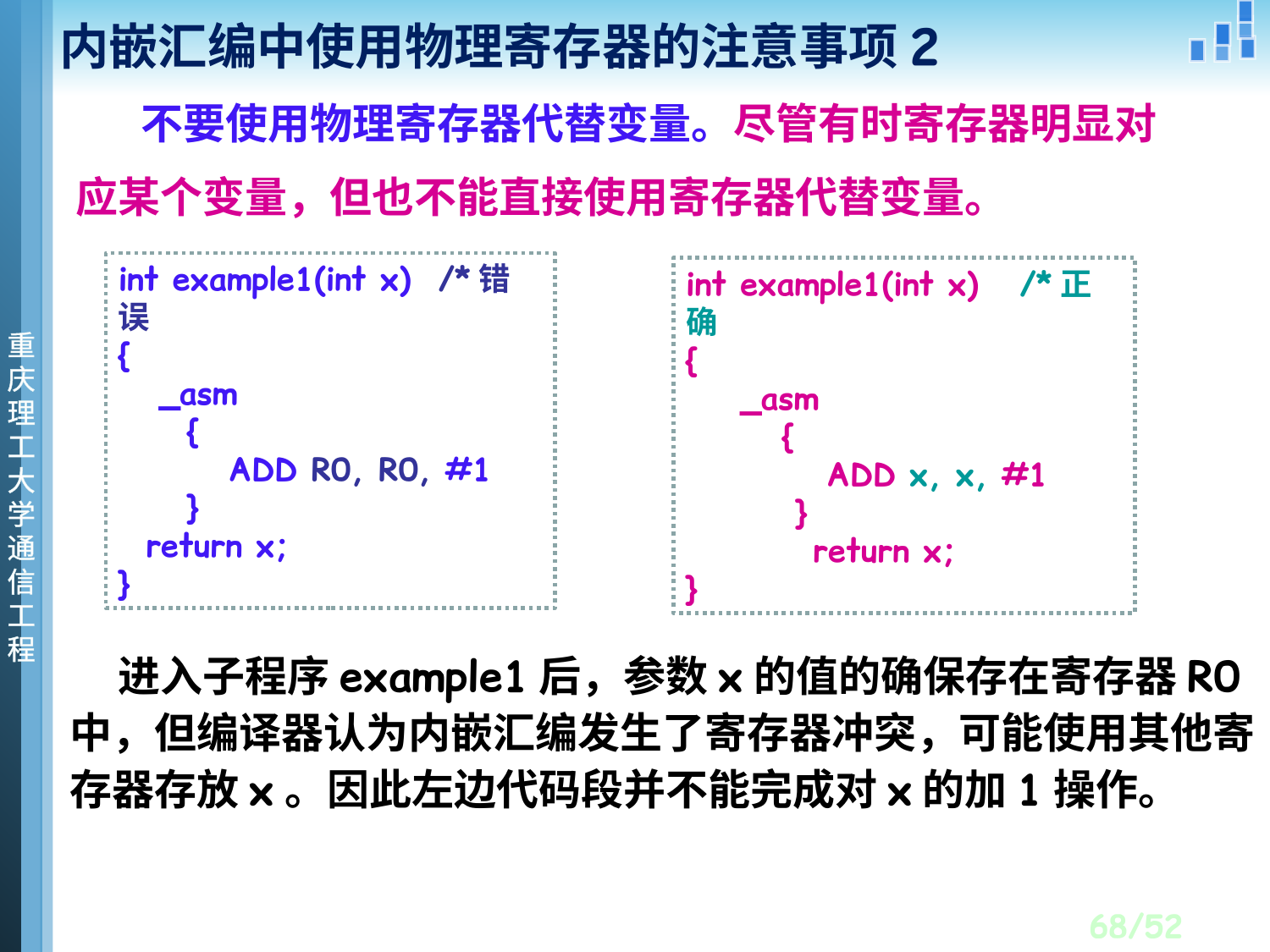

# 内嵌汇编中使用物理寄存器的注意事项2
    不要使用物理寄存器代替变量。尽管有时寄存器明显对应某个变量，但也不能直接使用寄存器代替变量。
int example1(int x)  /*错误
{
   _asm
     {
        ADD R0, R0, #1
     }
  return x;
}
int example1(int x)   /*正确
{
    _asm
       {
        	 ADD x, x, #1
        }
  	return x;
}
    进入子程序example1后，参数x的值的确保存在寄存器R0中，但编译器认为内嵌汇编发生了寄存器冲突，可能使用其他寄存器存放x。因此左边代码段并不能完成对x的加1操作。
68/52